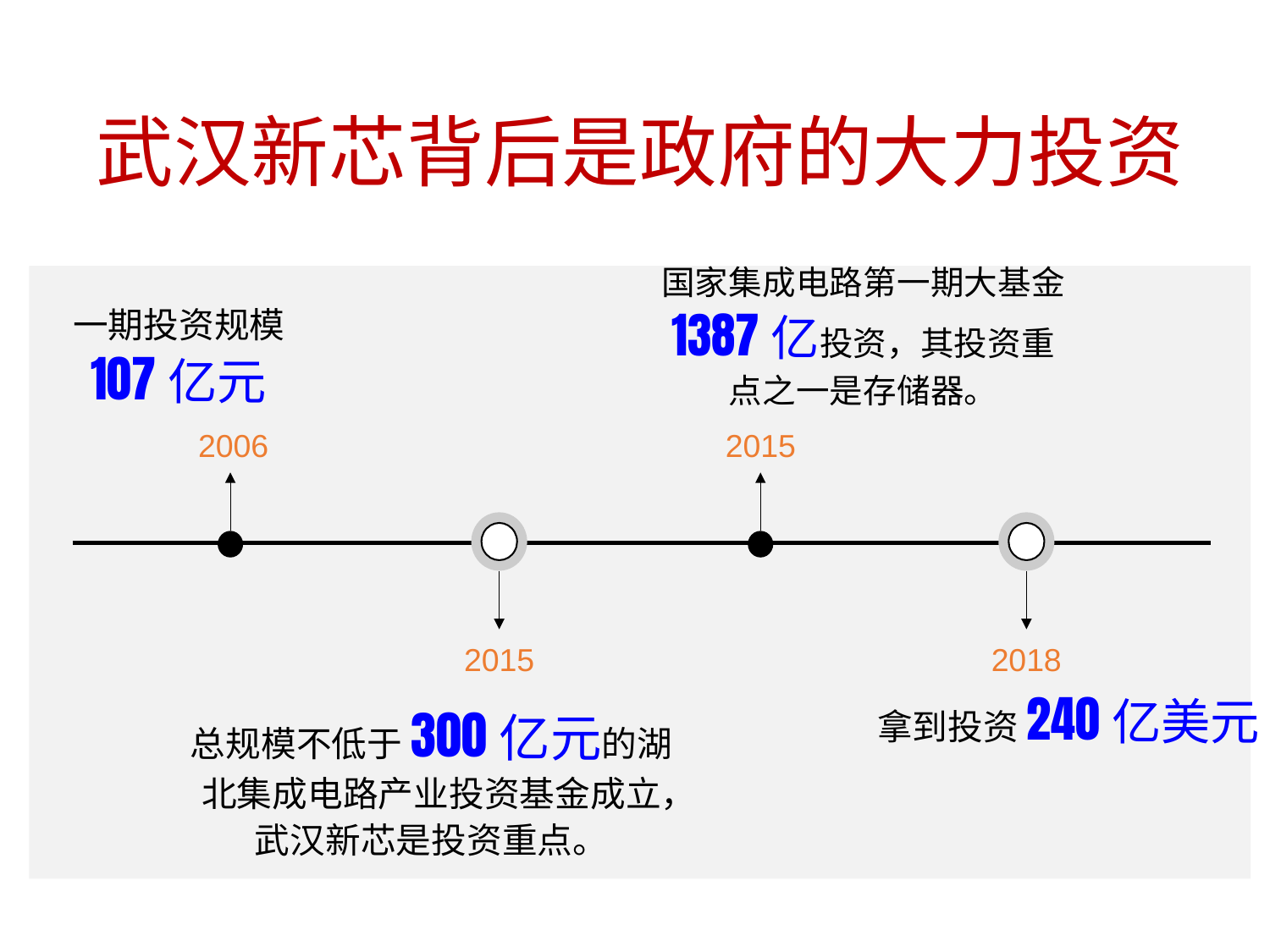

武汉新芯背后是政府的大力投资
一期投资规模
107亿元
2006

国家集成电路第一期大基金1387亿投资，其投资重点之一是存储器。
2015

2015
总规模不低于300亿元的湖北集成电路产业投资基金成立，武汉新芯是投资重点。

2018
拿到投资240亿美元